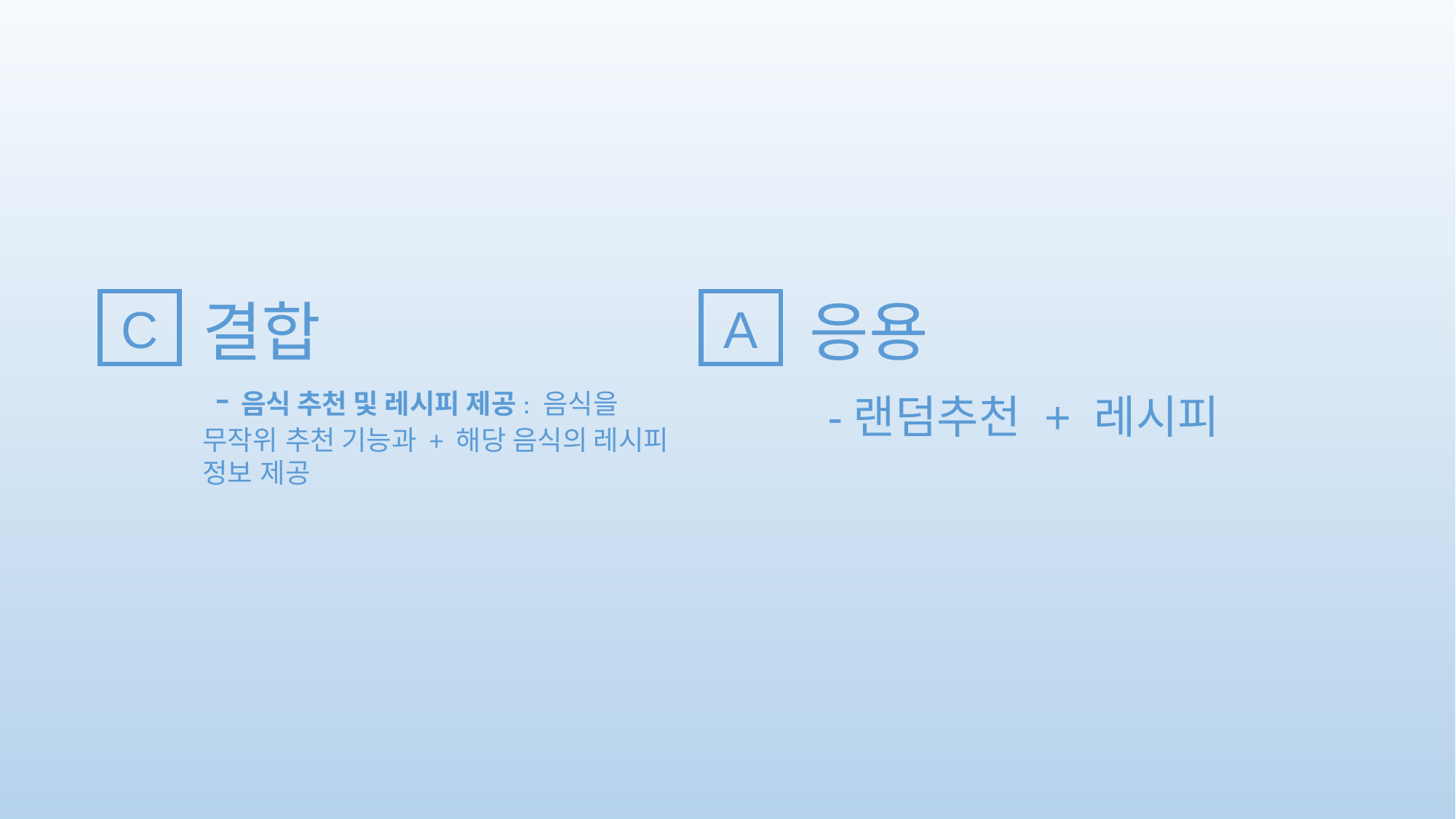

C
A
결합
 -음식 추천 및 레시피 제공: 음식을 무작위 추천 기능과 + 해당 음식의 레시피 정보 제공
응용
 -랜덤추천 + 레시피